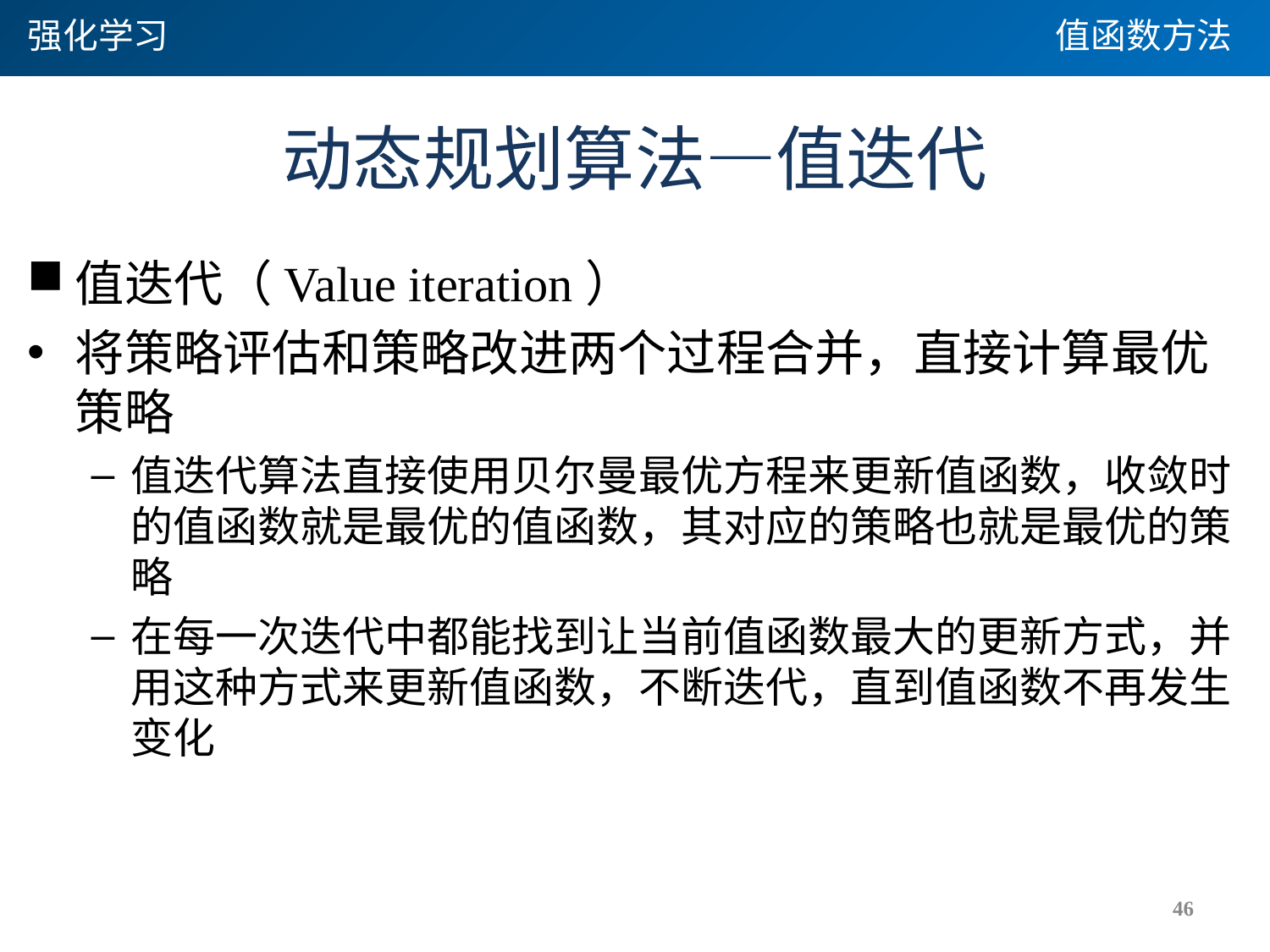

强化学习
值函数方法
# 动态规划算法—值迭代
值迭代（Value iteration）
将策略评估和策略改进两个过程合并，直接计算最优策略
值迭代算法直接使用贝尔曼最优方程来更新值函数，收敛时的值函数就是最优的值函数，其对应的策略也就是最优的策略
在每一次迭代中都能找到让当前值函数最大的更新方式，并用这种方式来更新值函数，不断迭代，直到值函数不再发生变化

46